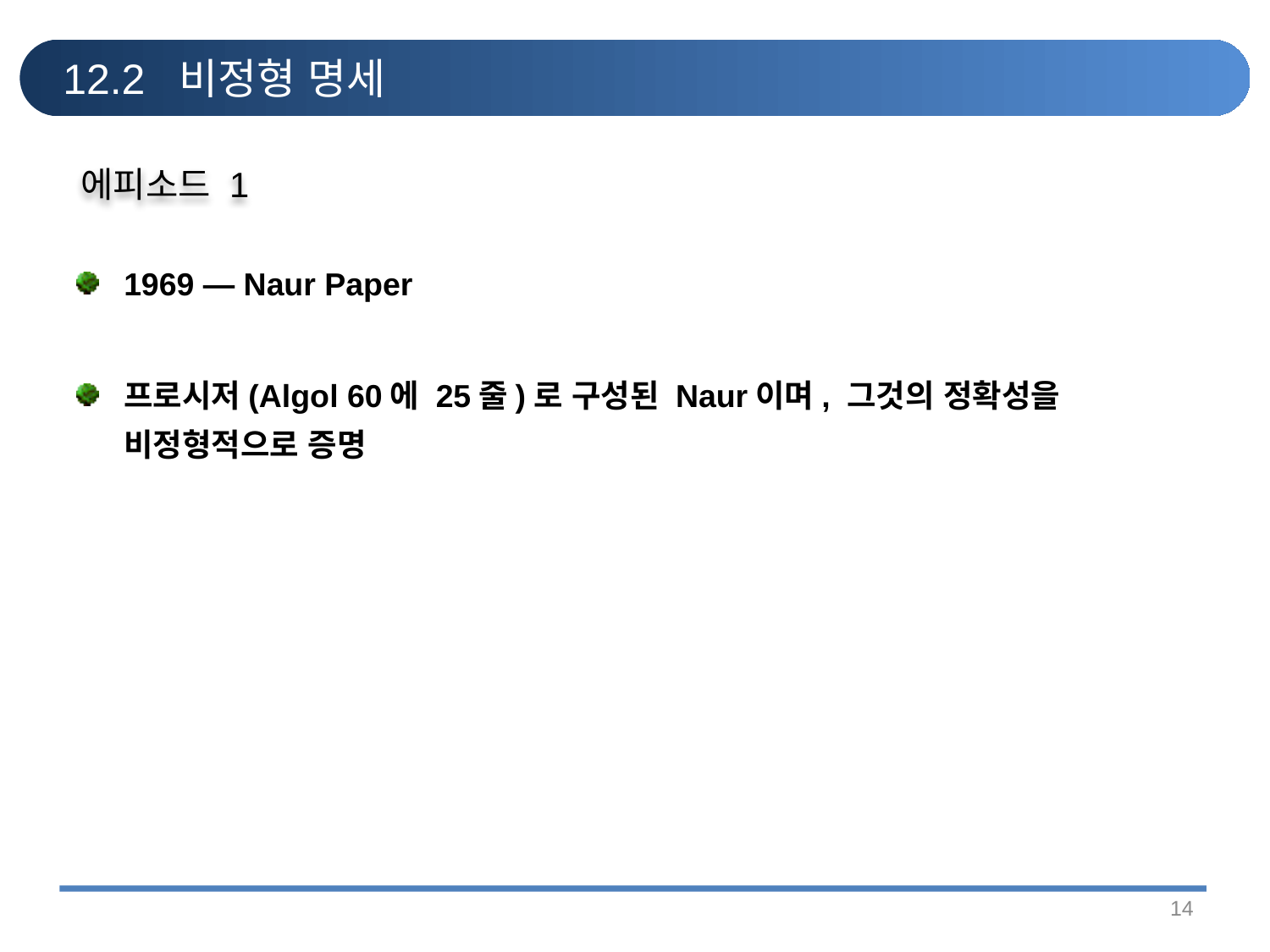

# 12.2  비정형 명세
에피소드 1
1969 — Naur Paper

프로시저(Algol 60에 25줄)로 구성된 Naur이며, 그것의 정확성을 비정형적으로 증명
14